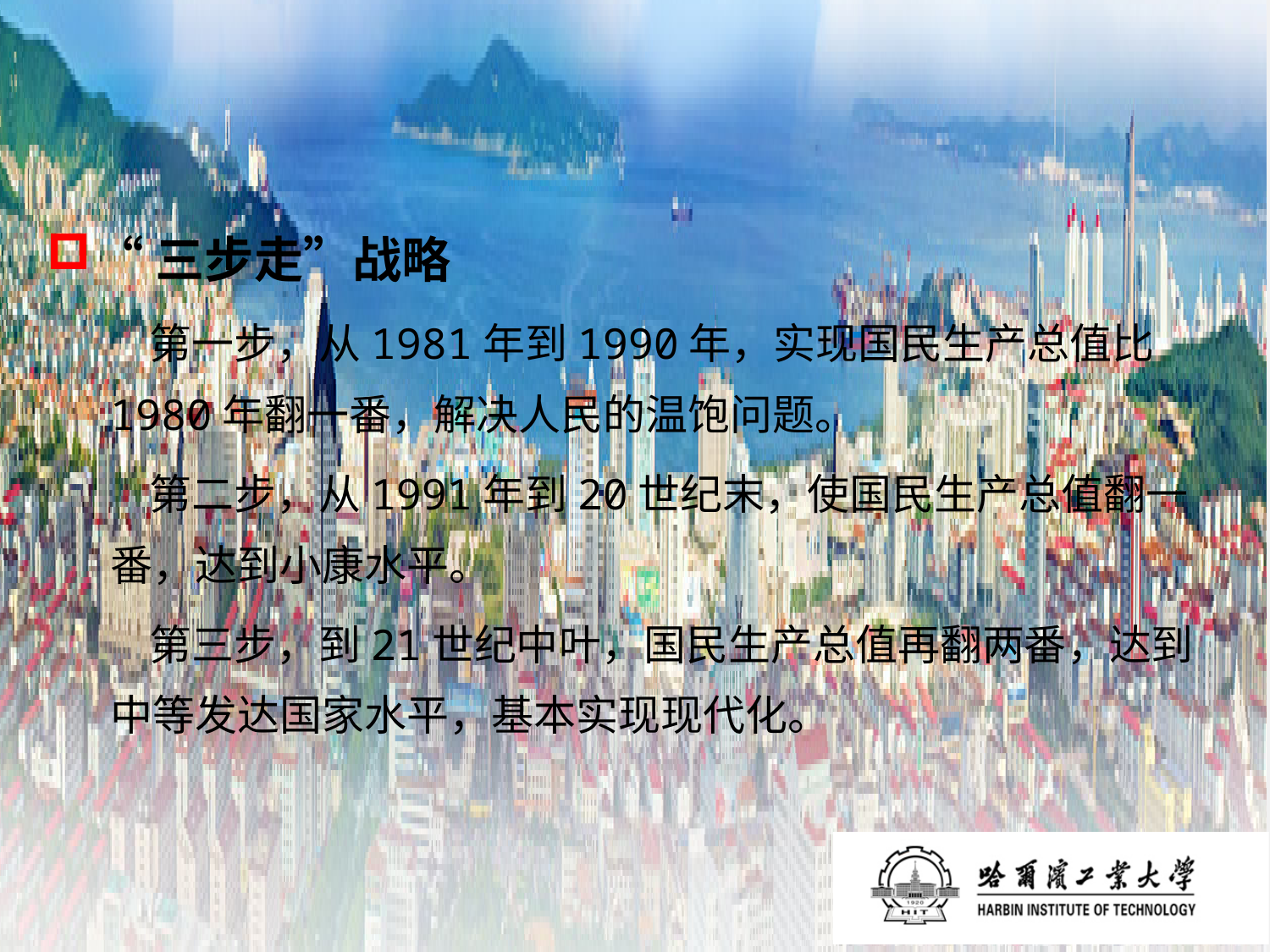

“三步走”战略
   第一步，从1981年到1990年，实现国民生产总值比1980年翻一番，解决人民的温饱问题。
   第二步，从1991年到20世纪末，使国民生产总值翻一番，达到小康水平。
   第三步，到21世纪中叶，国民生产总值再翻两番，达到中等发达国家水平，基本实现现代化。